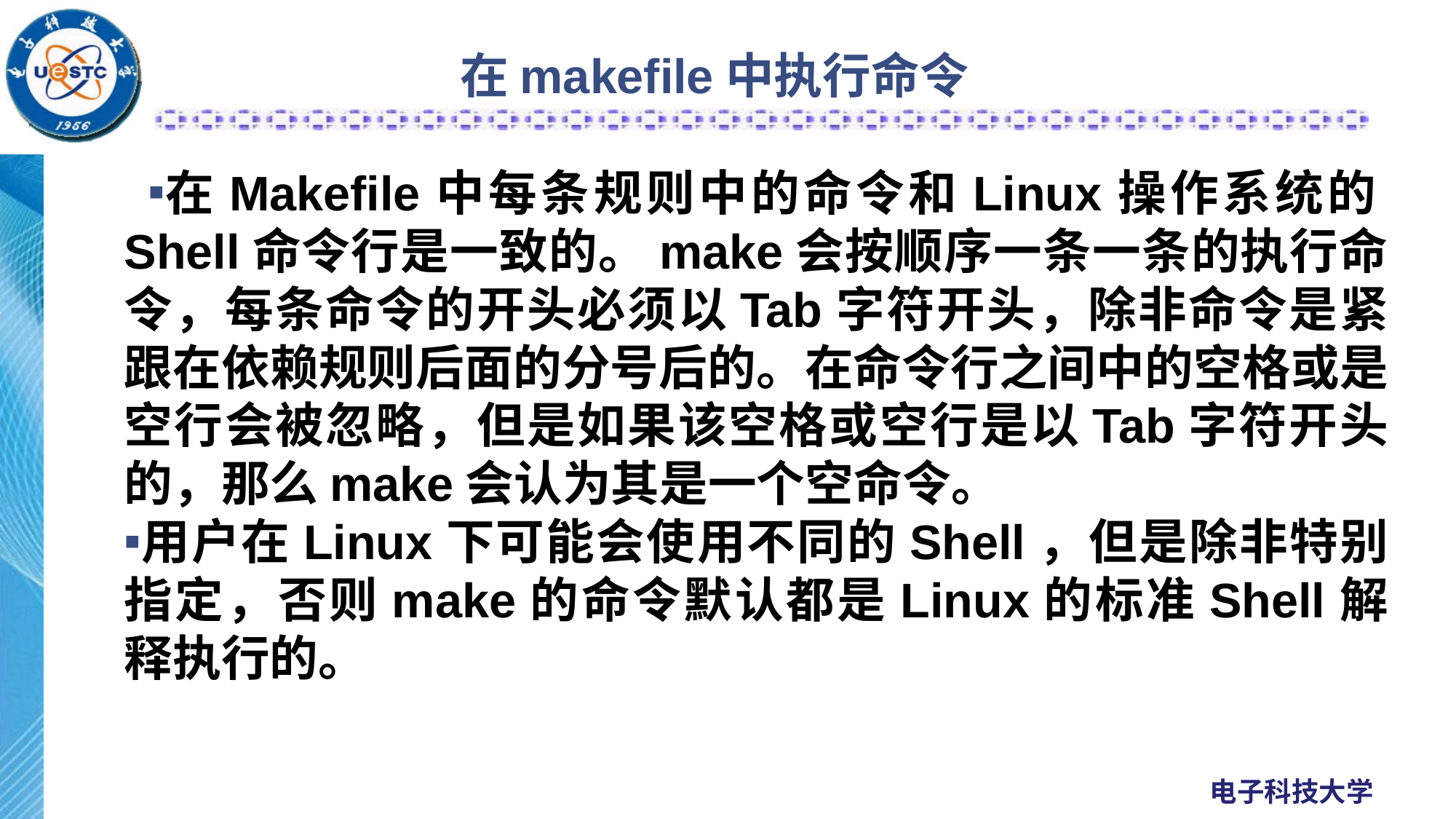

# 在makefile中执行命令
在Makefile中每条规则中的命令和Linux操作系统的Shell命令行是一致的。make会按顺序一条一条的执行命令，每条命令的开头必须以Tab字符开头，除非命令是紧跟在依赖规则后面的分号后的。在命令行之间中的空格或是空行会被忽略，但是如果该空格或空行是以Tab字符开头的，那么make会认为其是一个空命令。
用户在Linux下可能会使用不同的Shell，但是除非特别指定，否则make的命令默认都是Linux的标准Shell解释执行的。